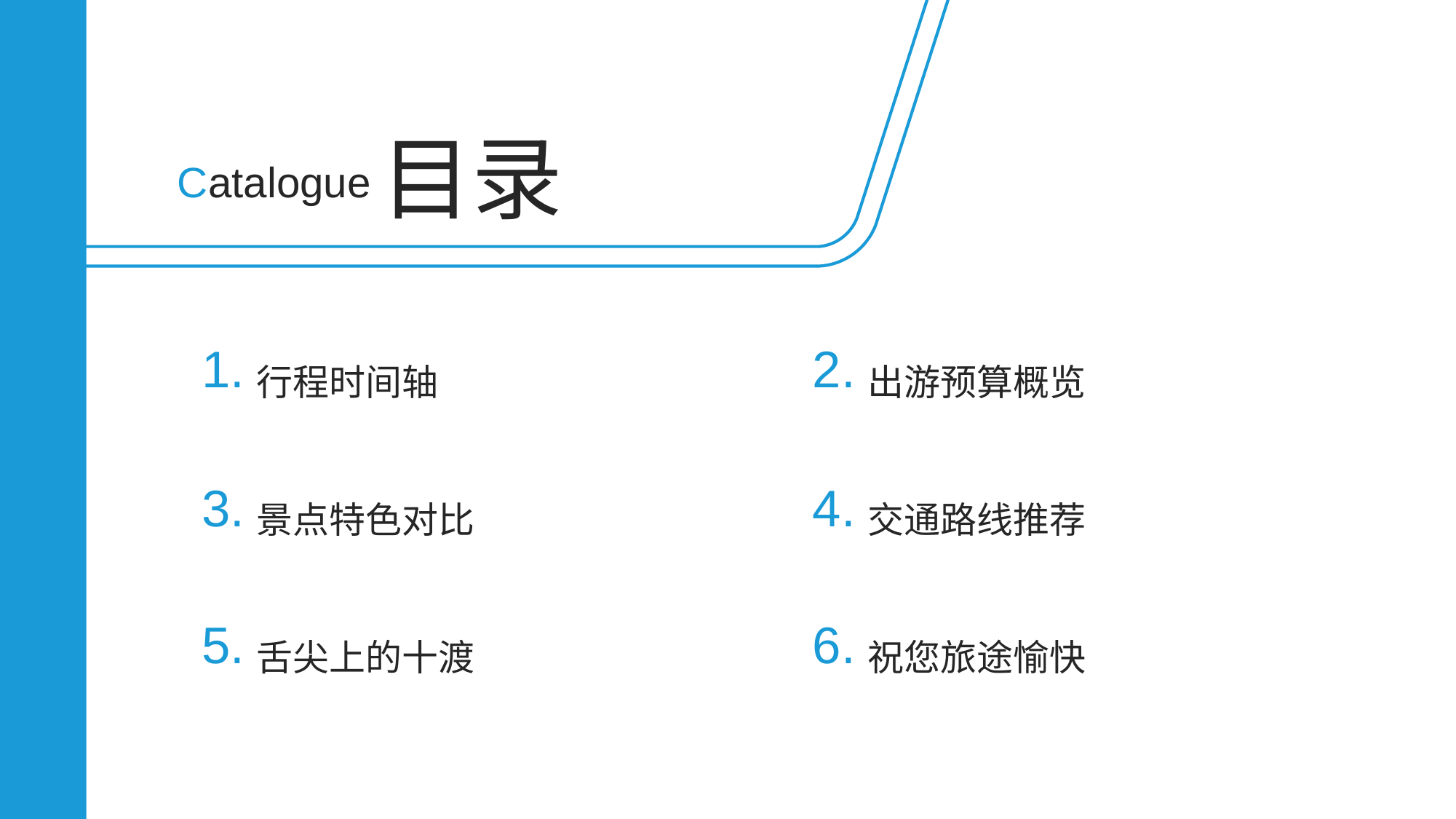

目录
Catalogue
1.
2.
行程时间轴
出游预算概览
3.
4.
景点特色对比
交通路线推荐
5.
6.
舌尖上的十渡
祝您旅途愉快